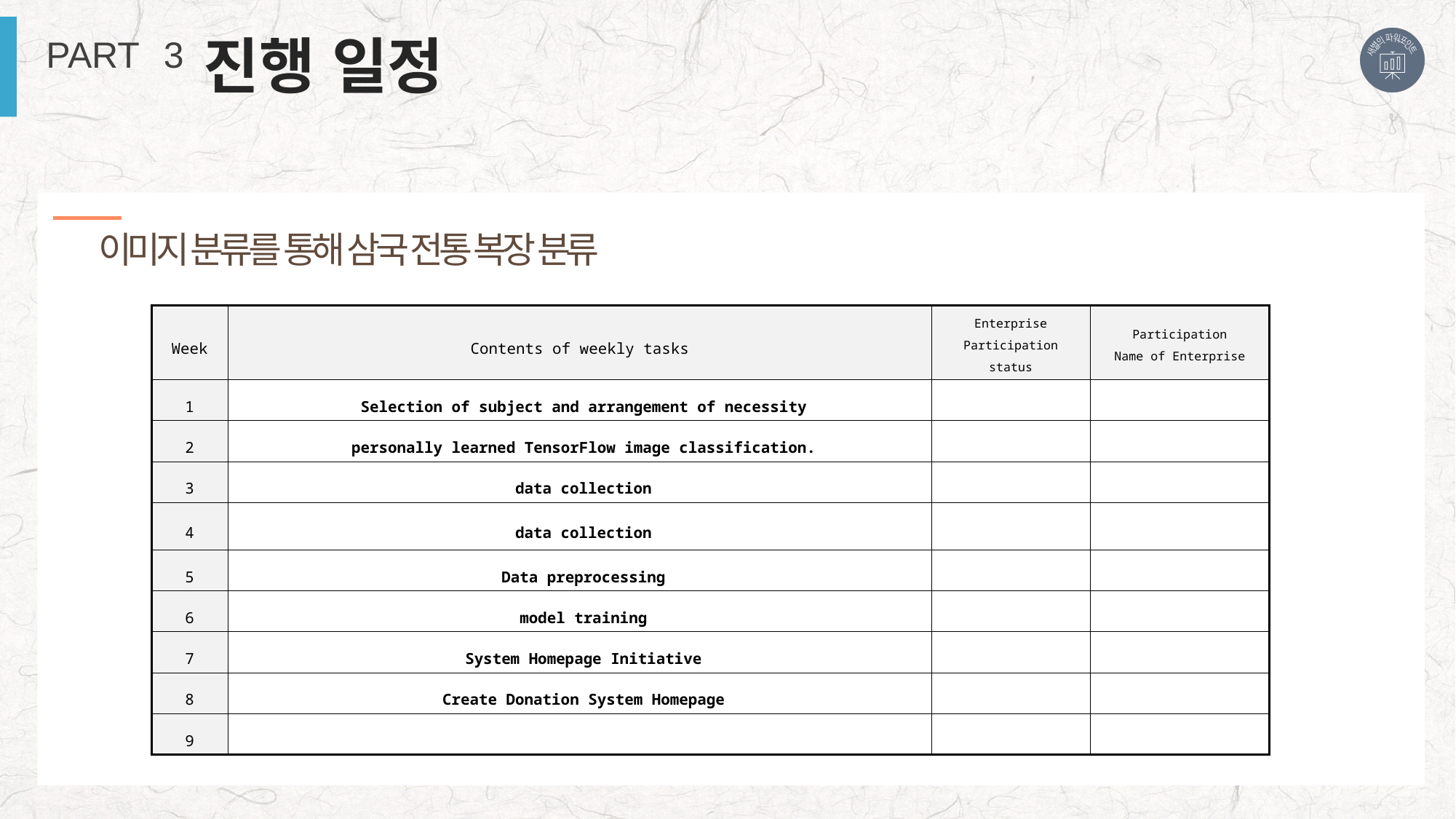

진행 일정
PART　3

 이미지 분류를 통해 삼국 전통 복장 분류
| Week | Contents of weekly tasks | Enterprise Participation status | Participation Name of Enterprise |
| --- | --- | --- | --- |
| 1 | Selection of subject and arrangement of necessity |  |  |
| 2 | personally learned TensorFlow image classification. |  |  |
| 3 | data collection |  |  |
| 4 | data collection |  |  |
| 5 | Data preprocessing |  |  |
| 6 | model training |  |  |
| 7 | System Homepage Initiative |  |  |
| 8 | Create Donation System Homepage |  |  |
| 9 |  |  |  |